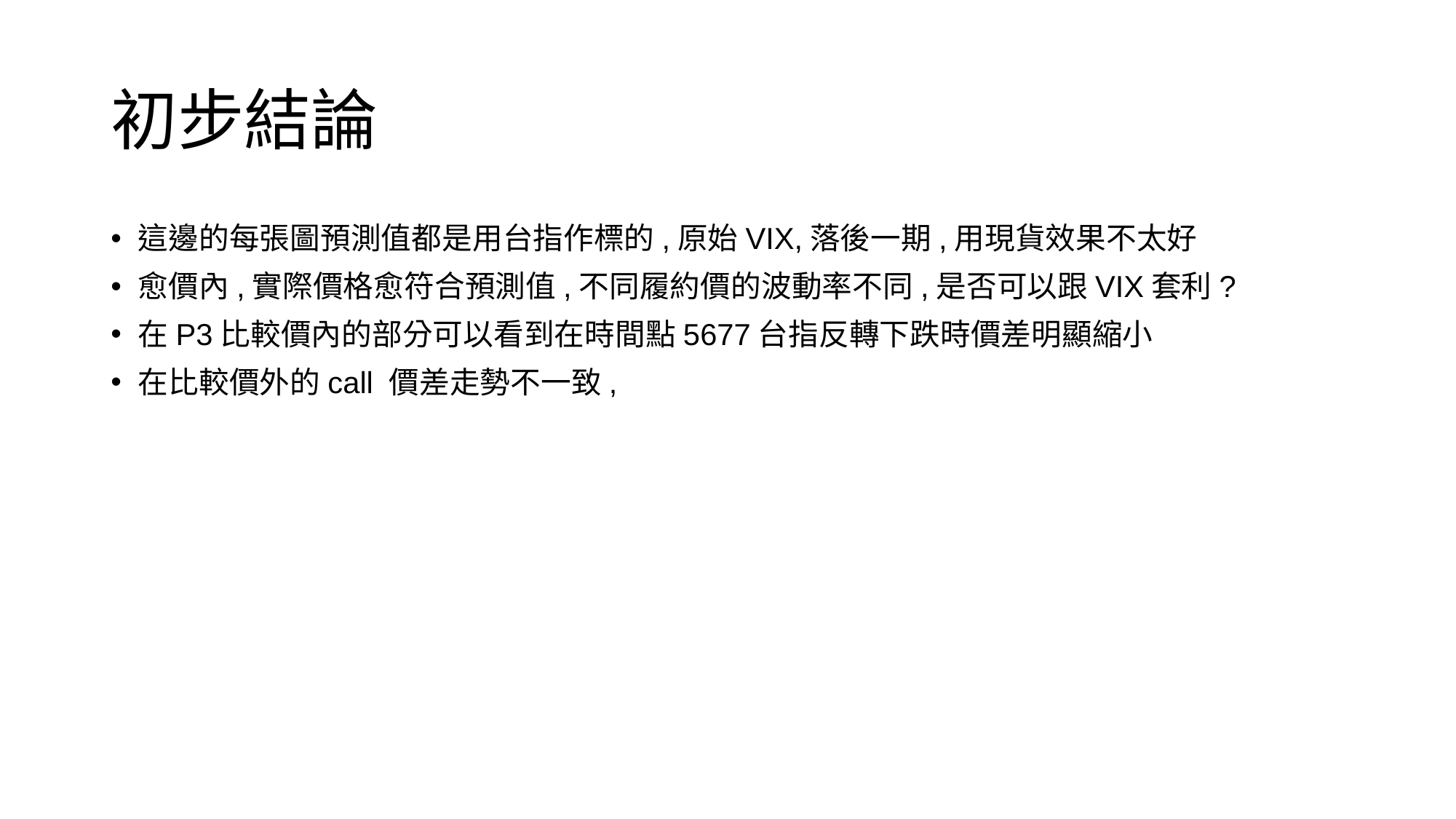

# 初步結論
這邊的每張圖預測值都是用台指作標的,原始VIX,落後一期,用現貨效果不太好
愈價內,實際價格愈符合預測值,不同履約價的波動率不同,是否可以跟VIX套利?
在P3比較價內的部分可以看到在時間點5677台指反轉下跌時價差明顯縮小
在比較價外的call 價差走勢不一致,